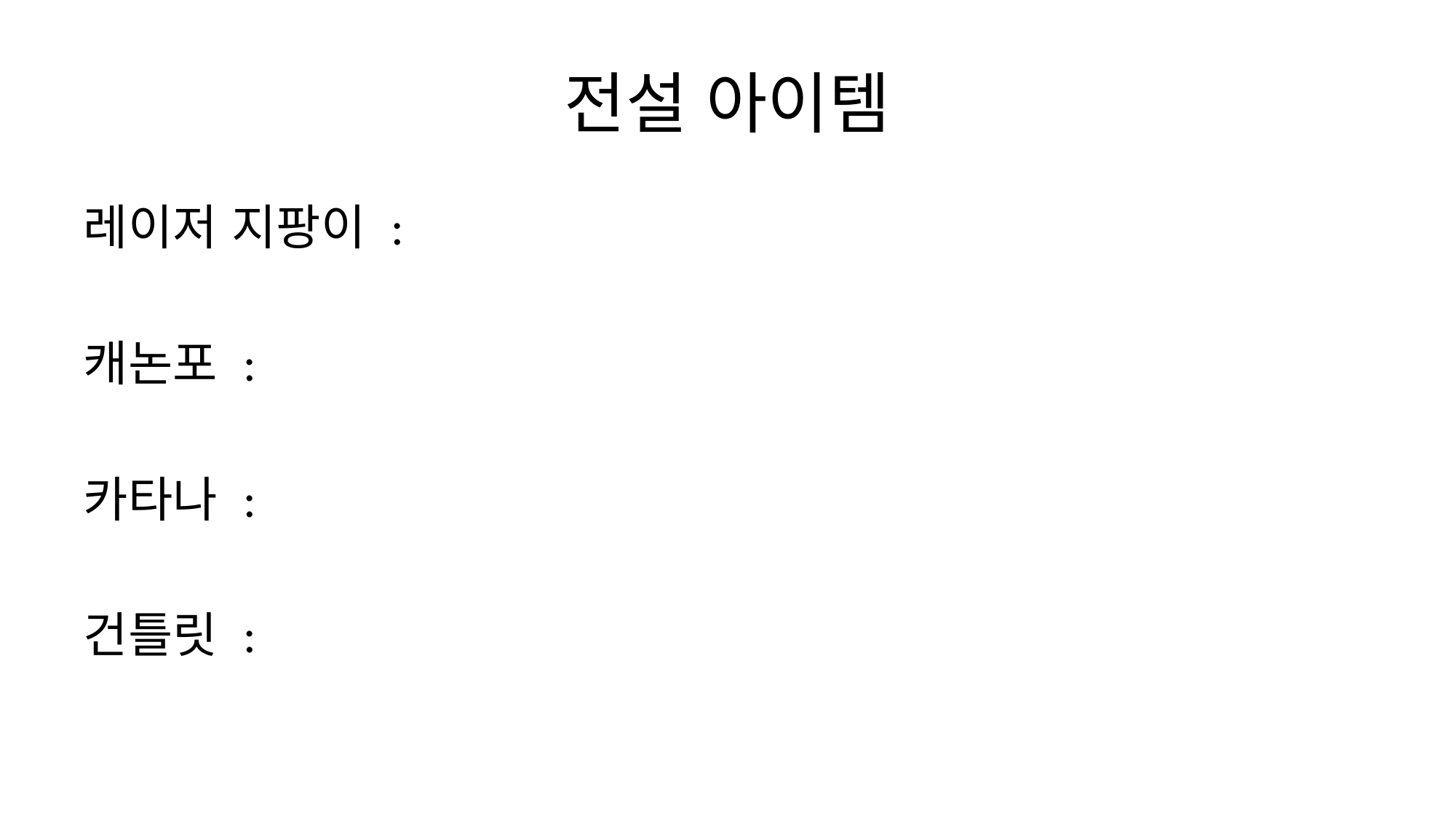

# 전설 아이템
레이저 지팡이 :

캐논포 :

카타나 :

건틀릿 :